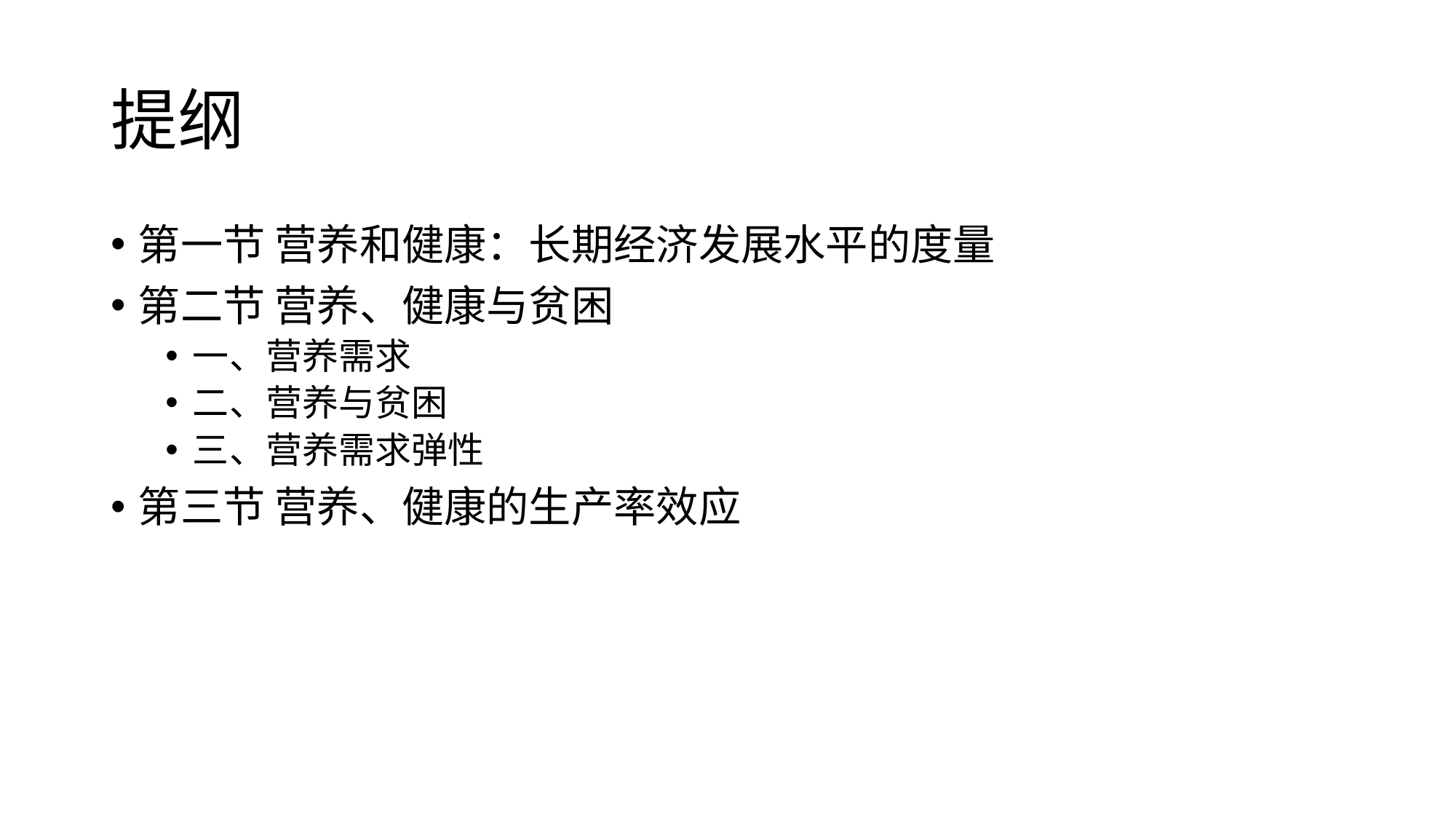

# 提纲
第一节 营养和健康：长期经济发展水平的度量
第二节 营养、健康与贫困
一、营养需求
二、营养与贫困
三、营养需求弹性
第三节 营养、健康的生产率效应